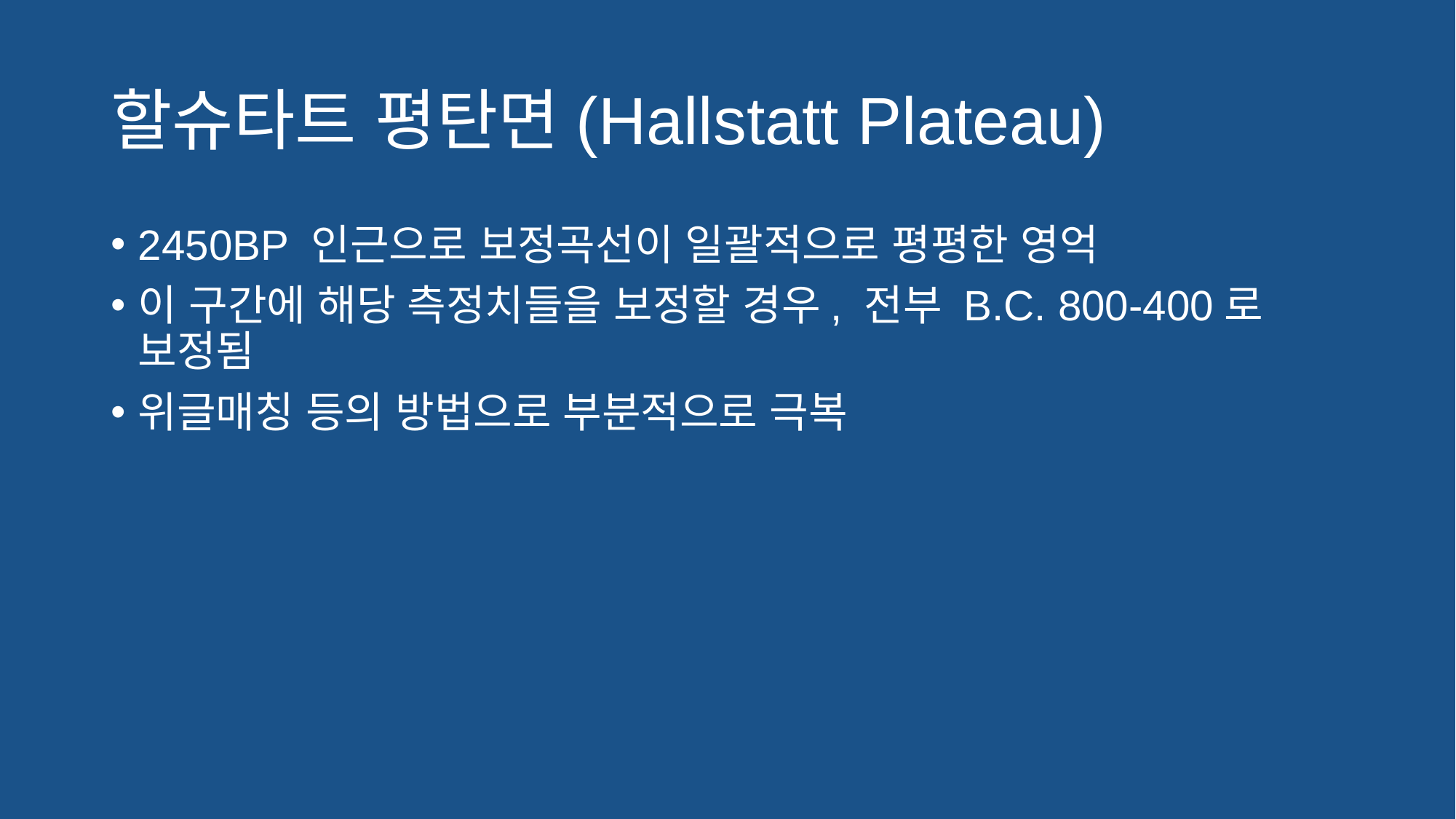

# 할슈타트 평탄면(Hallstatt Plateau)
2450BP 인근으로 보정곡선이 일괄적으로 평평한 영억
이 구간에 해당 측정치들을 보정할 경우, 전부 B.C. 800-400로 보정됨
위글매칭 등의 방법으로 부분적으로 극복